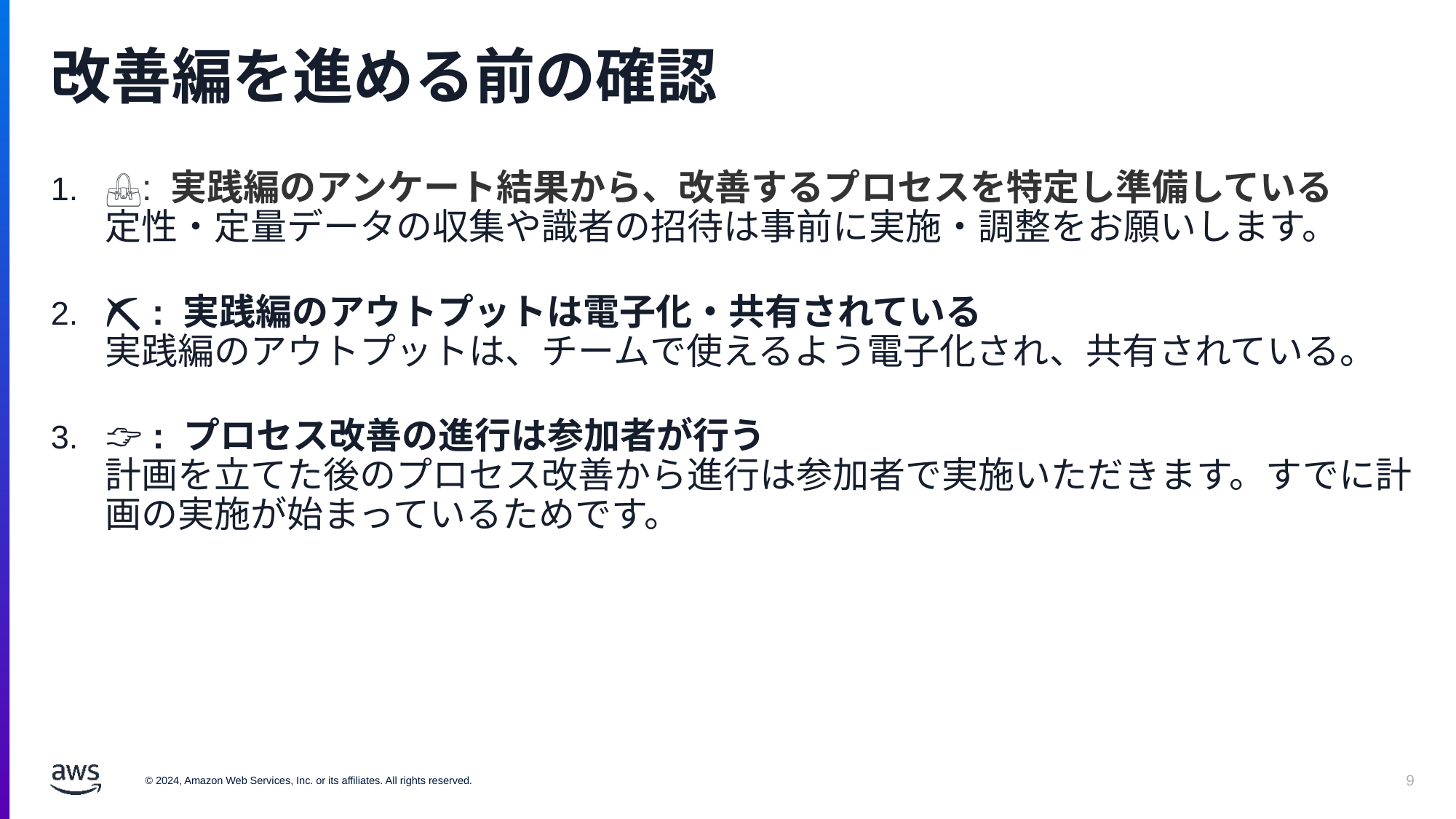

# 改善編を進める前の確認
👜: 実践編のアンケート結果から、改善するプロセスを特定し準備している
定性・定量データの収集や識者の招待は事前に実施・調整をお願いします。
⛏️ : 実践編のアウトプットは電子化・共有されている
実践編のアウトプットは、チームで使えるよう電子化され、共有されている。
👉 : プロセス改善の進行は参加者が行う
計画を立てた後のプロセス改善から進行は参加者で実施いただきます。すでに計画の実施が始まっているためです。
9